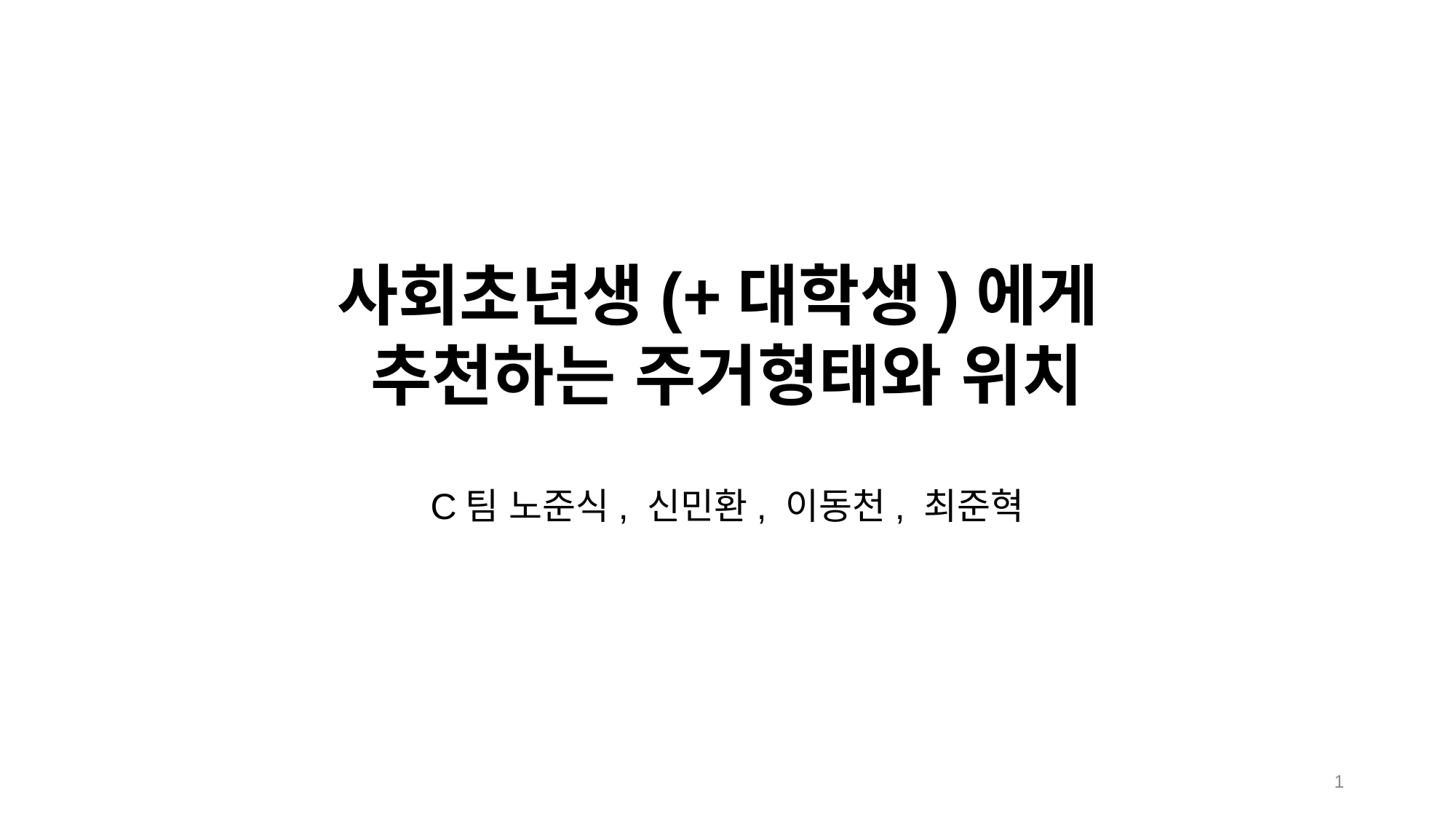

# 사회초년생(+대학생)에게 추천하는 주거형태와 위치
C팀 노준식, 신민환, 이동천, 최준혁
1